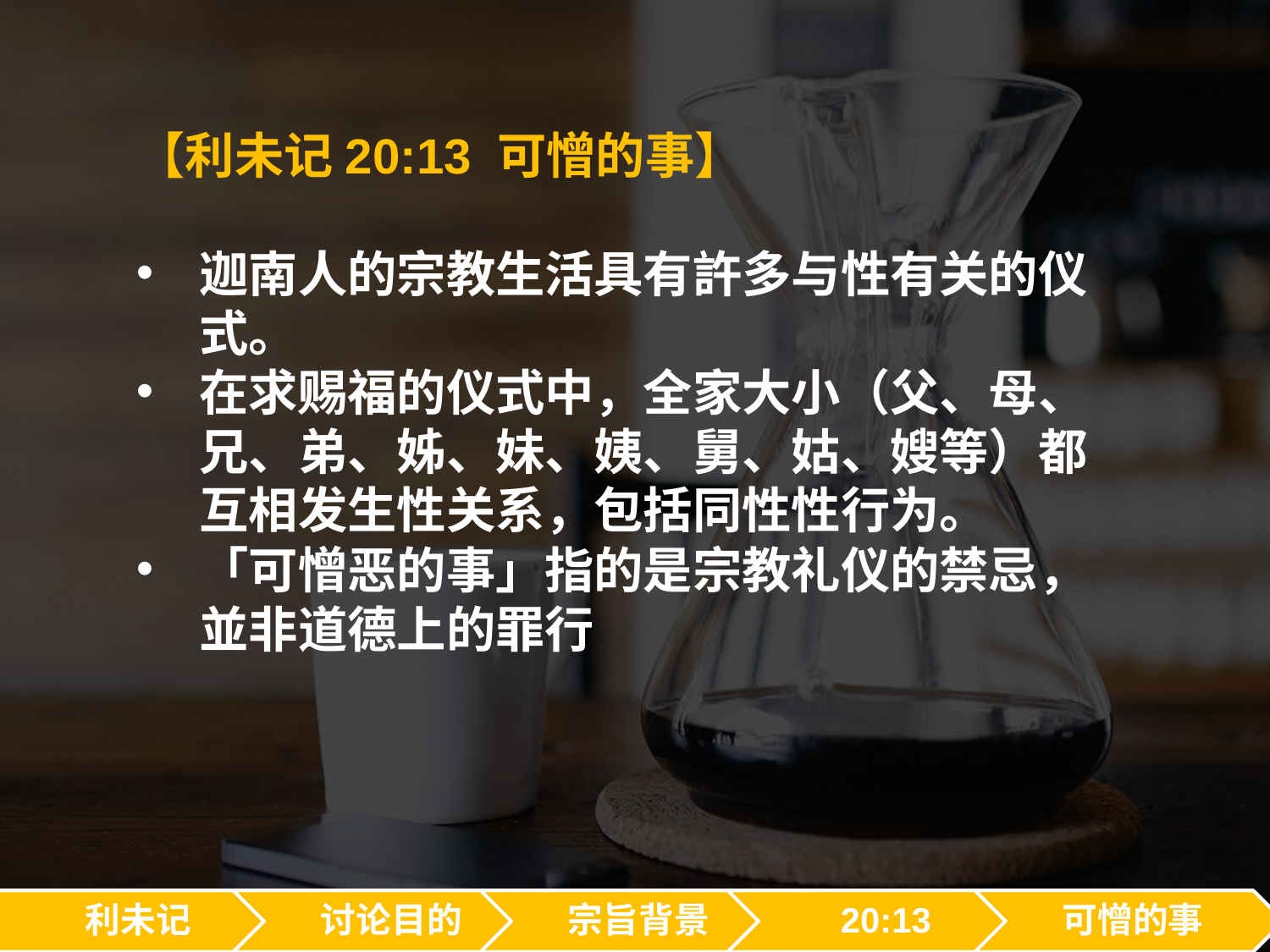

【利未记20:13 可憎的事】

迦南人的宗教生活具有許多与性有关的仪式。
在求赐福的仪式中，全家大小（父、母、兄、弟、姊、妹、姨、舅、姑、嫂等）都互相发生性关系，包括同性性行为。
「可憎恶的事」指的是宗教礼仪的禁忌，並非道德上的罪行

利未记
讨论目的
宗旨背景
20:13
可憎的事